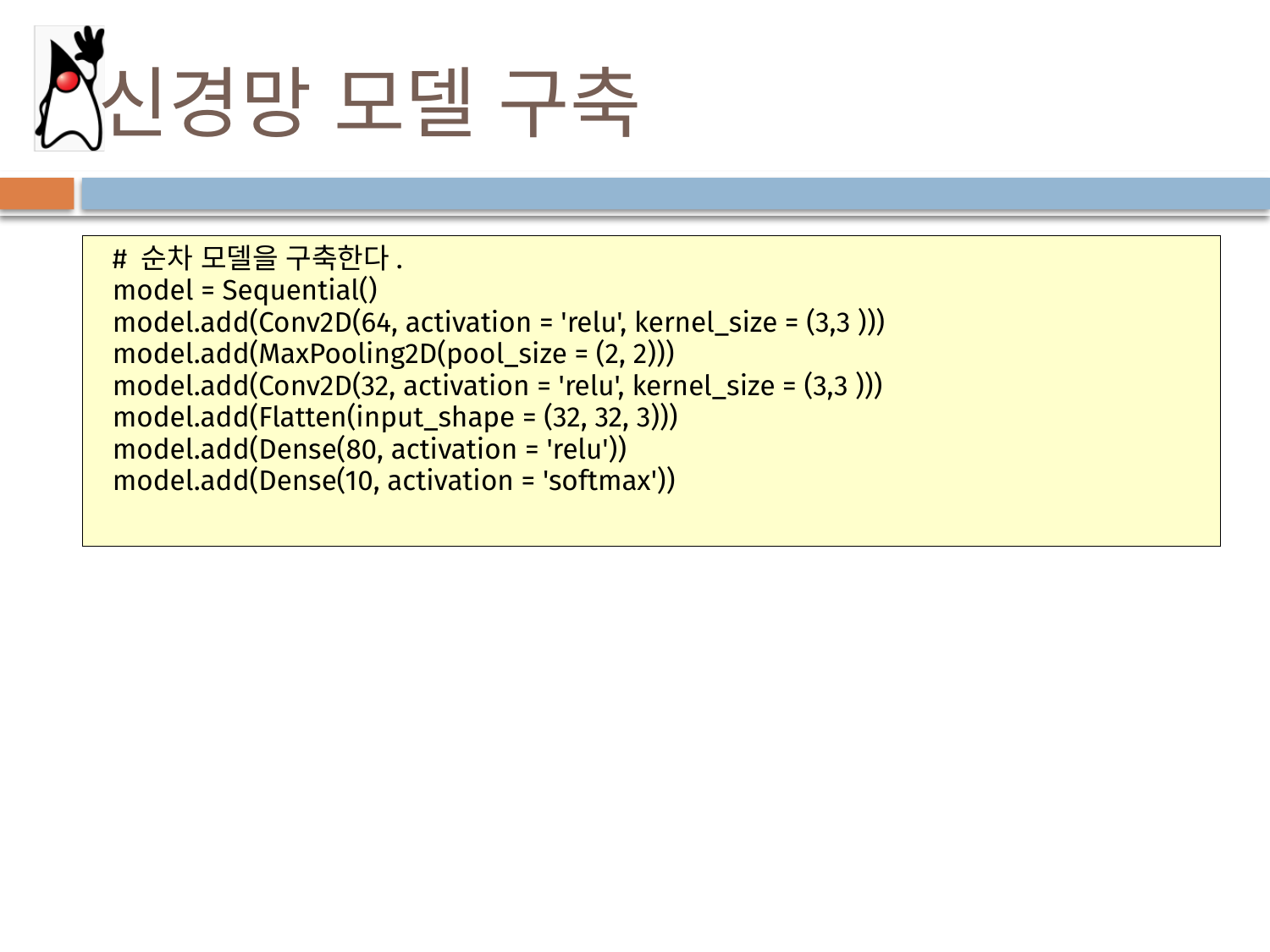

# 신경망 모델 구축
# 순차 모델을 구축한다.
model = Sequential()
model.add(Conv2D(64, activation = 'relu', kernel_size = (3,3 )))
model.add(MaxPooling2D(pool_size = (2, 2)))
model.add(Conv2D(32, activation = 'relu', kernel_size = (3,3 )))
model.add(Flatten(input_shape = (32, 32, 3)))
model.add(Dense(80, activation = 'relu'))
model.add(Dense(10, activation = 'softmax'))